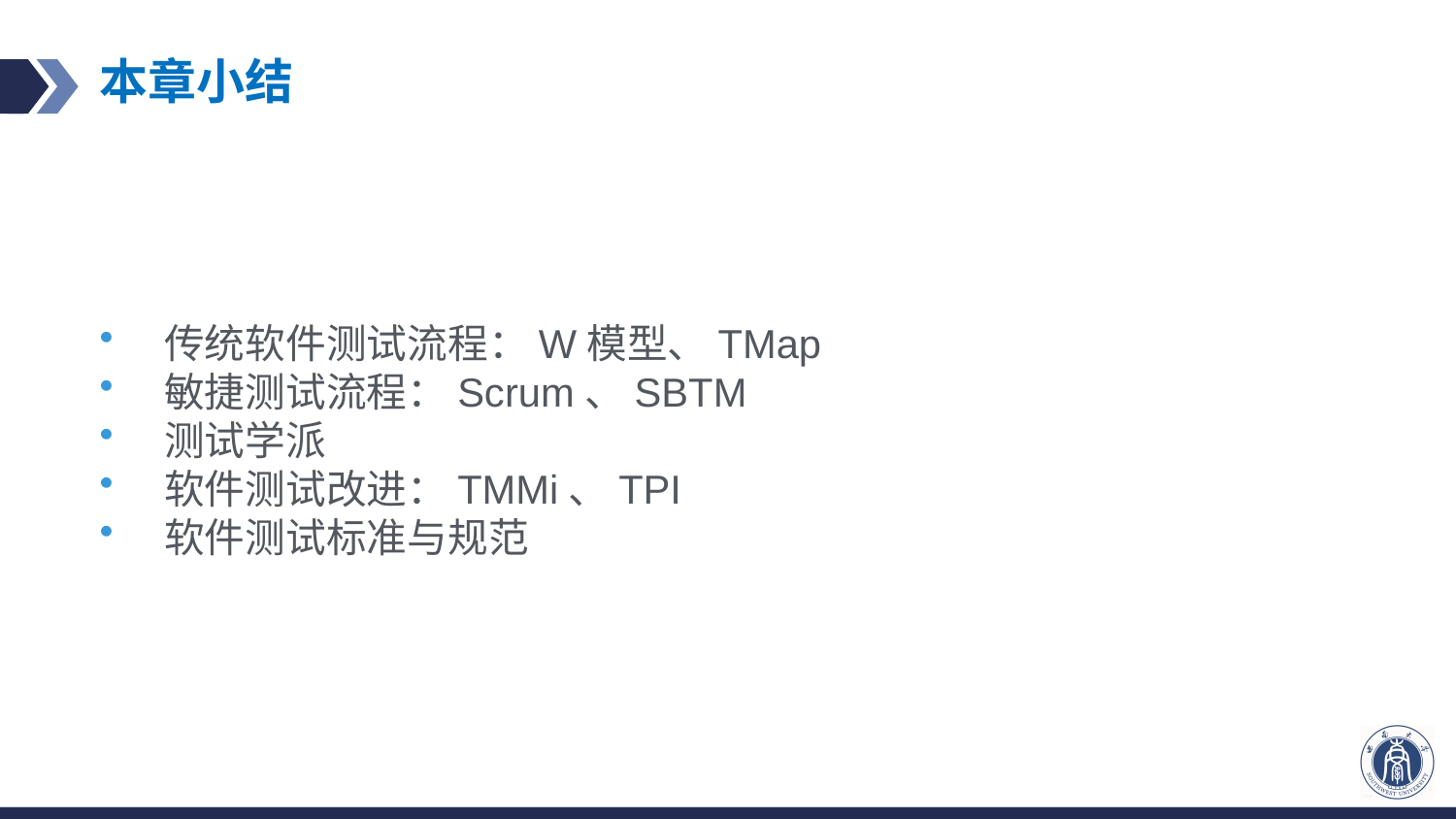

# 本章小结
传统软件测试流程：W模型、TMap
敏捷测试流程：Scrum、SBTM
测试学派
软件测试改进：TMMi、TPI
软件测试标准与规范